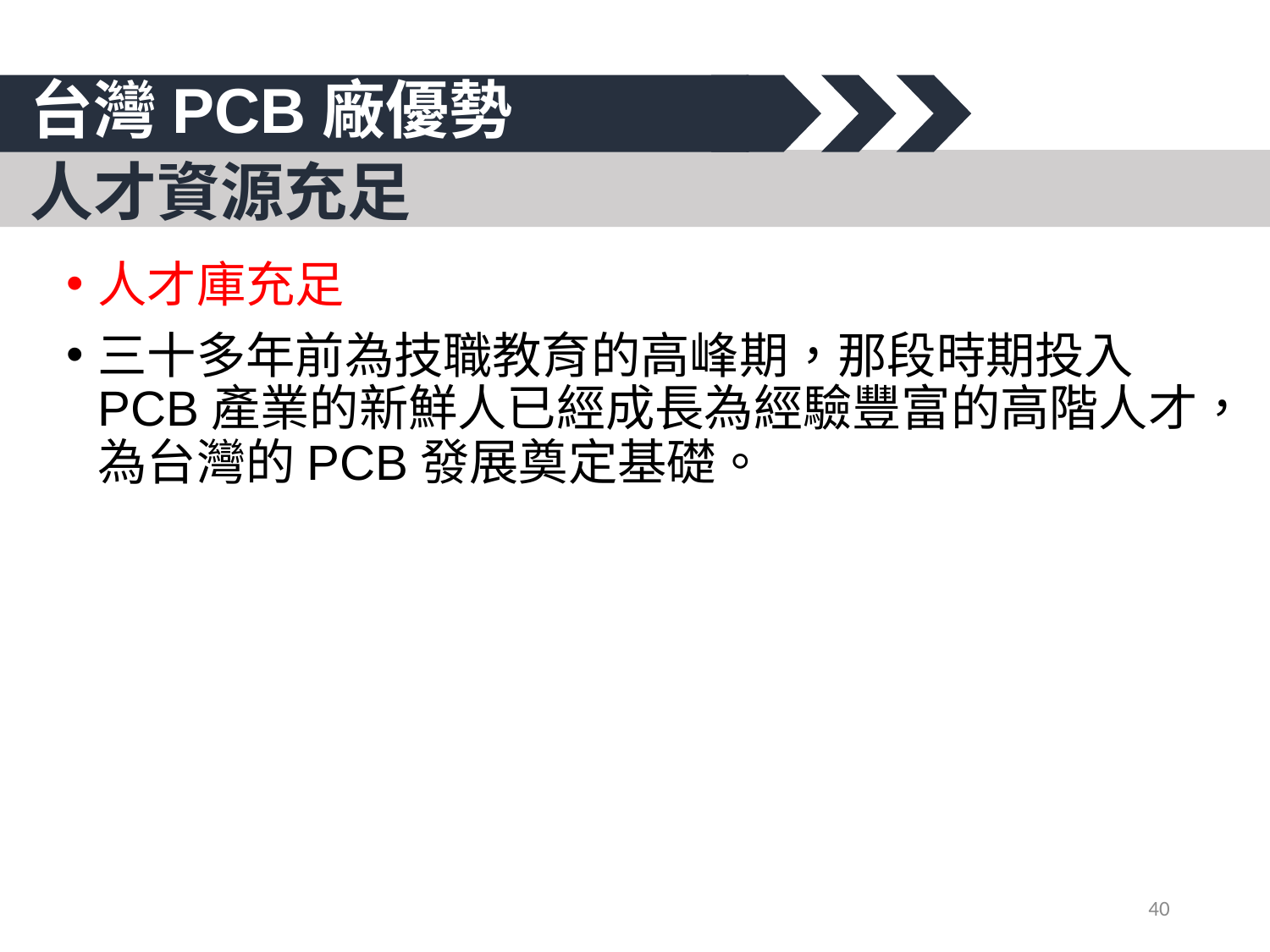

台灣PCB廠優勢
人才資源充足
人才庫充足
三十多年前為技職教育的高峰期，那段時期投入PCB產業的新鮮人已經成長為經驗豐富的高階人才，為台灣的PCB發展奠定基礎。
40